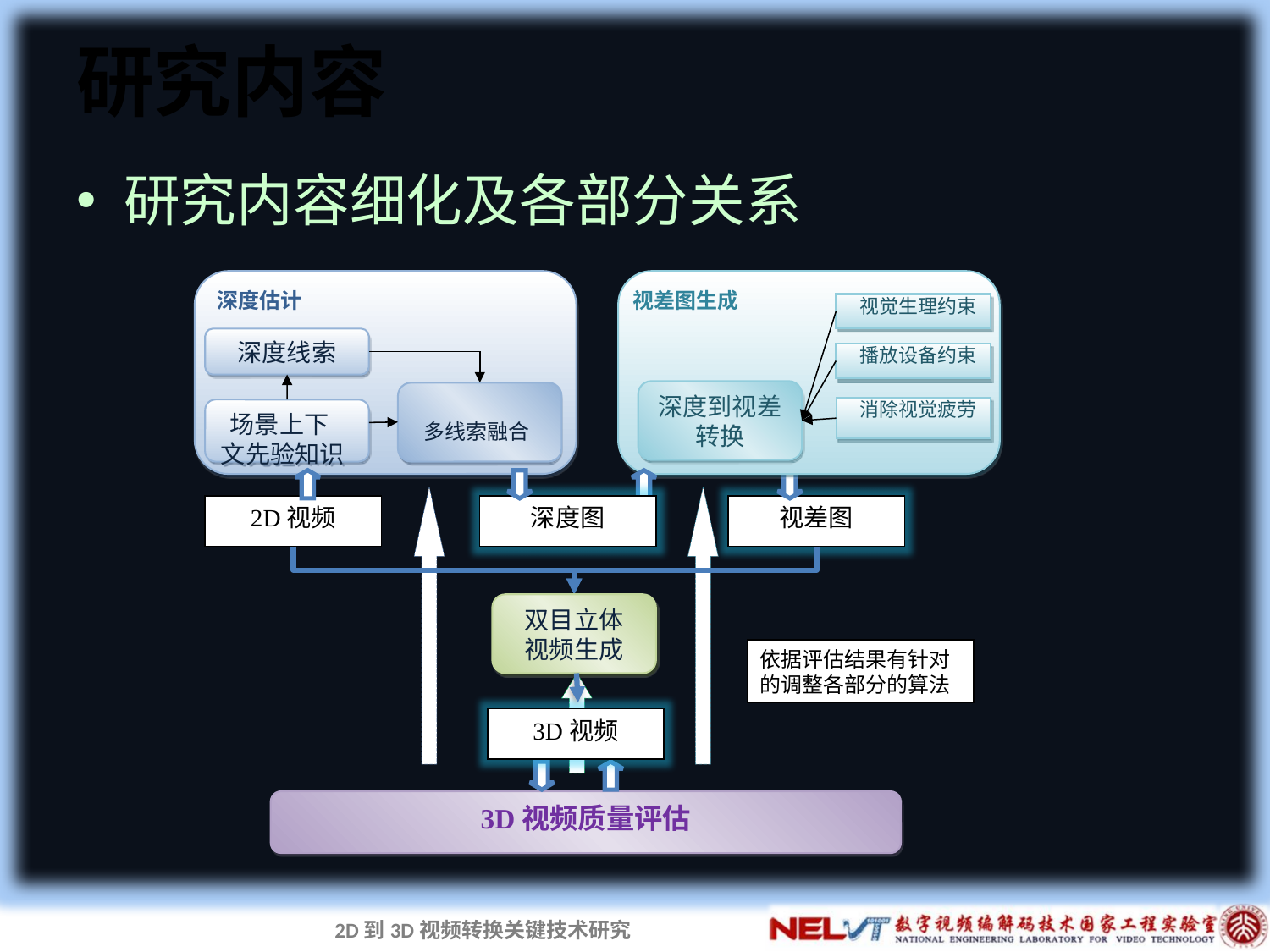

# 研究内容

研究内容细化及各部分关系

深度估计
深度线索

多线索融合
场景上下文先验知识

视差图生成

视觉生理约束

播放设备约束

深度到视差转换
消除视觉疲劳

深度图

视差图

依据评估结果有针对的调整各部分的算法
2D视频

双目立体
视频生成

3D视频

3D视频质量评估